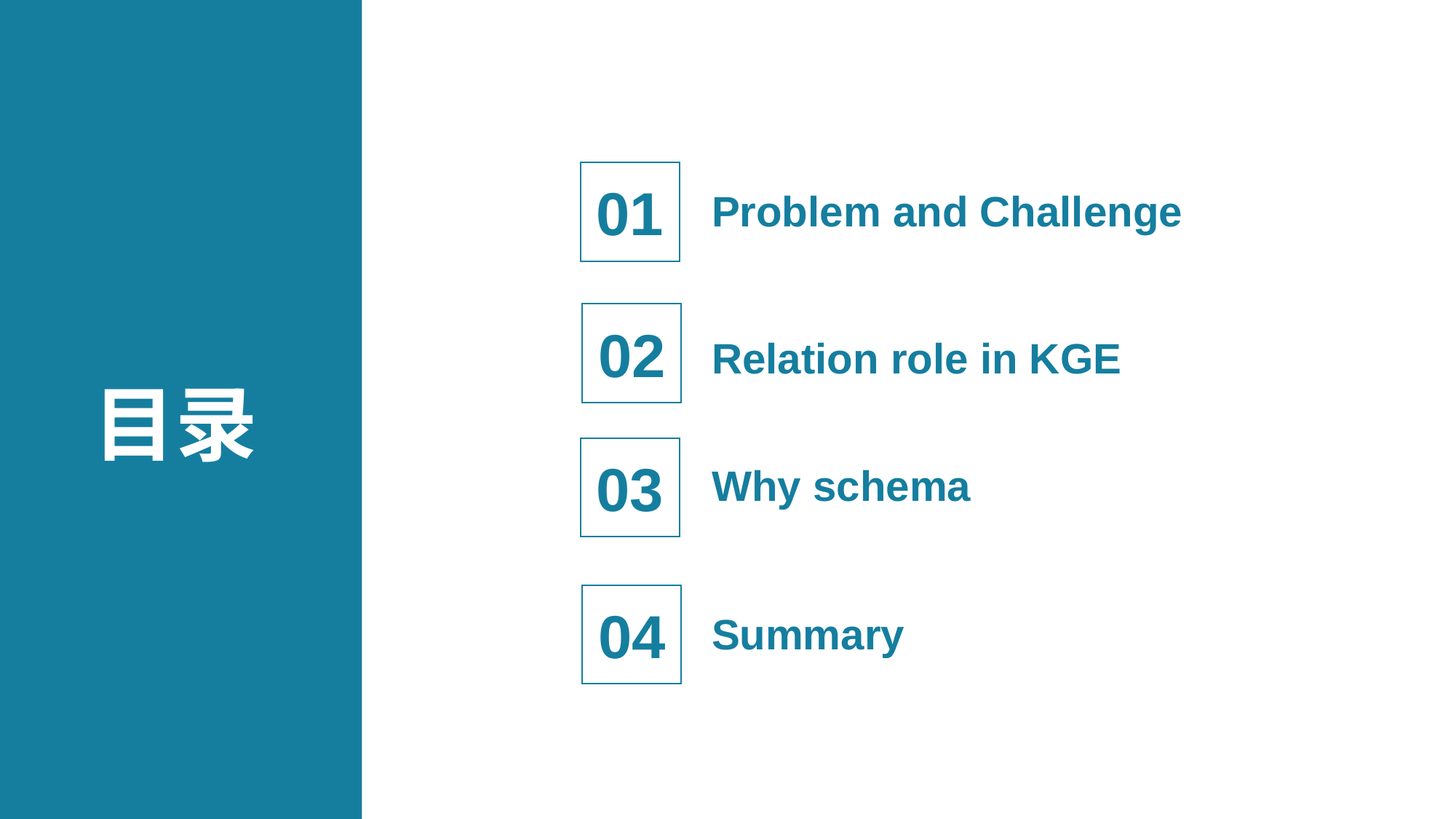

01
Problem and Challenge

02
Relation role in KGE
目录

03
Why schema

04
Summary